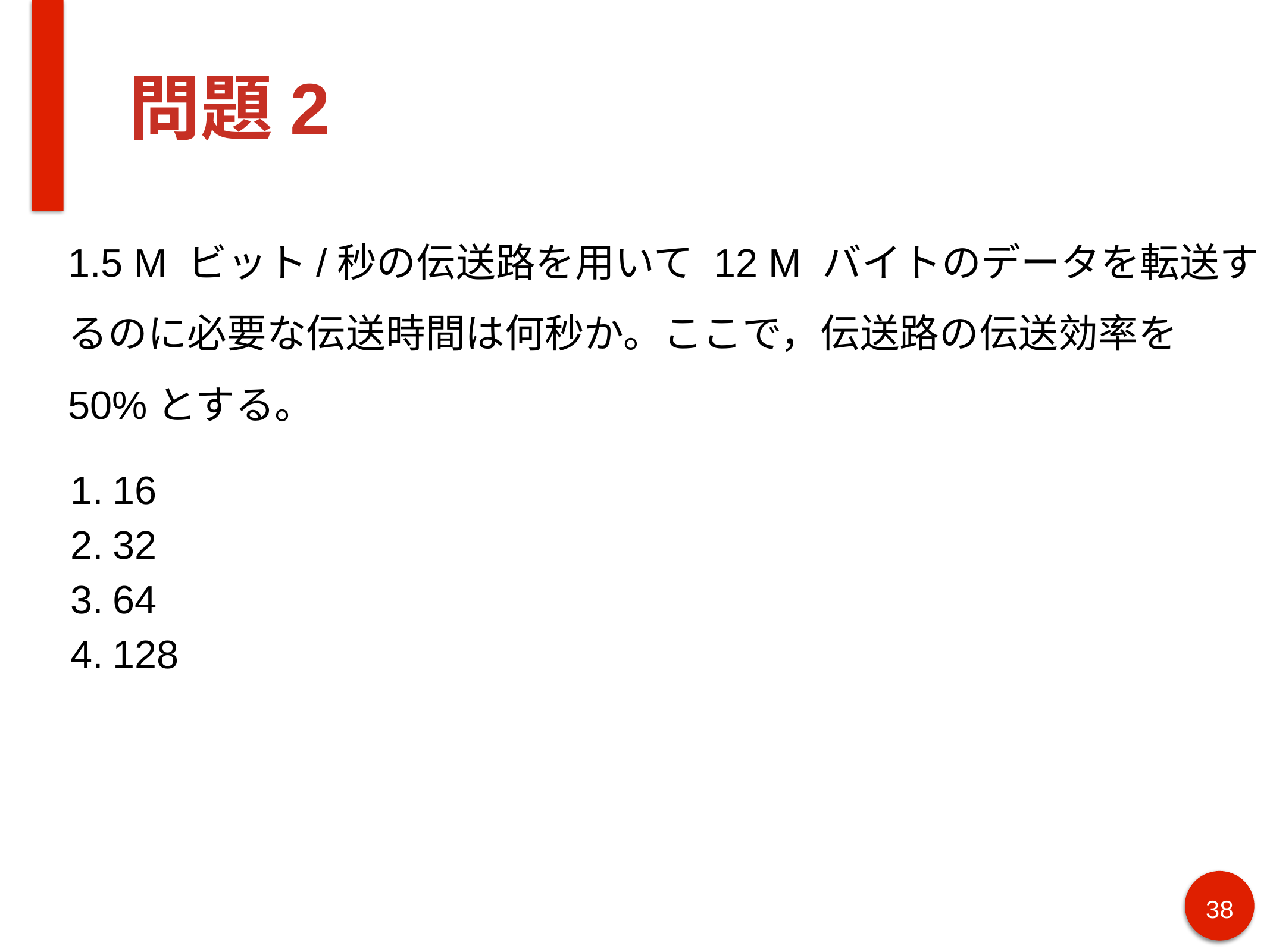

# 問題2
1.5 M ビット/秒の伝送路を用いて 12 M バイトのデータを転送するのに必要な伝送時間は何秒か。ここで，伝送路の伝送効率を 50%とする。
16
32
64
128
38